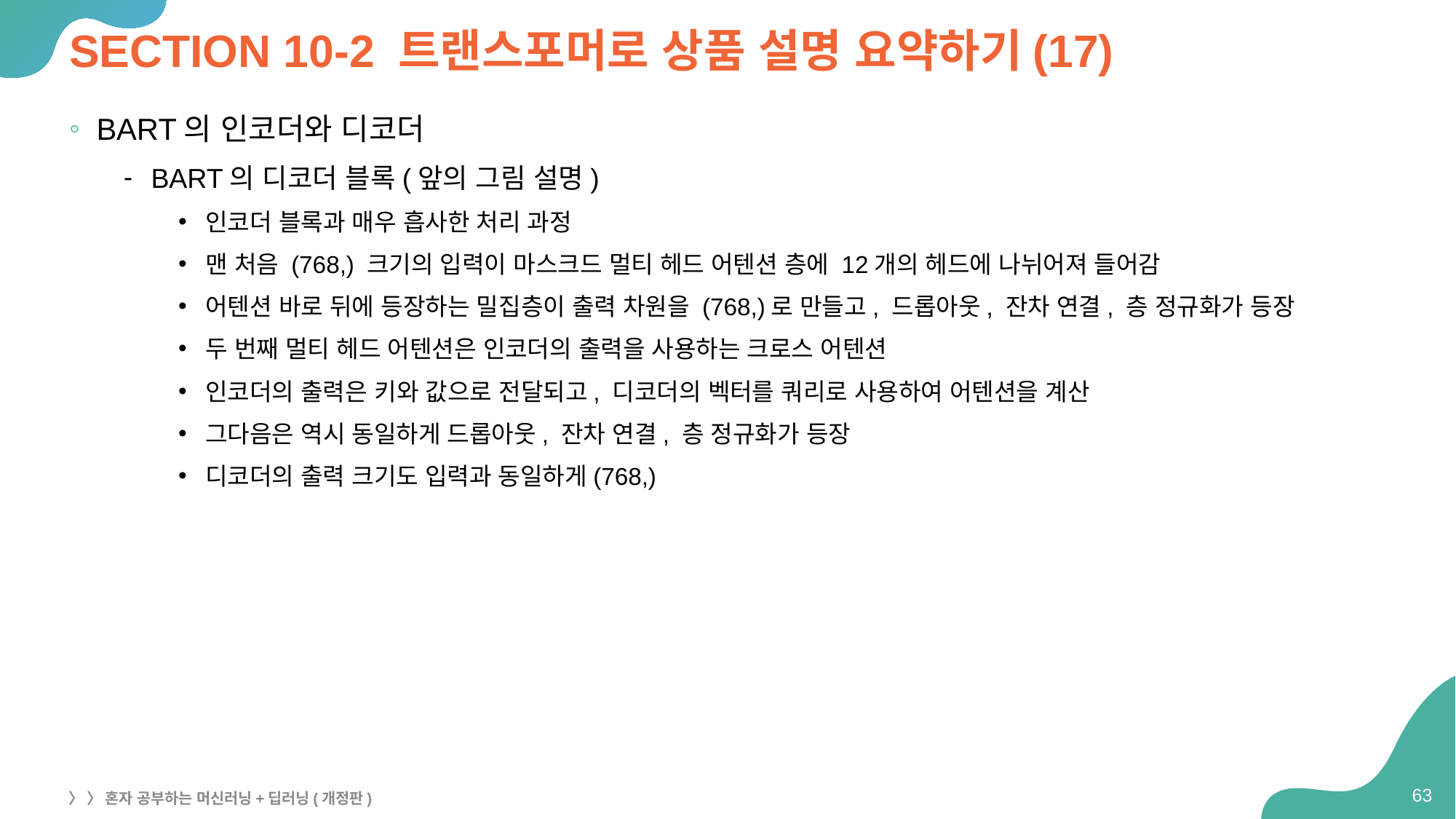

# SECTION 10-2 트랜스포머로 상품 설명 요약하기(17)
BART의 인코더와 디코더
BART의 디코더 블록(앞의 그림 설명)
인코더 블록과 매우 흡사한 처리 과정
맨 처음 (768,) 크기의 입력이 마스크드 멀티 헤드 어텐션 층에 12개의 헤드에 나뉘어져 들어감
어텐션 바로 뒤에 등장하는 밀집층이 출력 차원을 (768,)로 만들고, 드롭아웃, 잔차 연결, 층 정규화가 등장
두 번째 멀티 헤드 어텐션은 인코더의 출력을 사용하는 크로스 어텐션
인코더의 출력은 키와 값으로 전달되고, 디코더의 벡터를 쿼리로 사용하여 어텐션을 계산
그다음은 역시 동일하게 드롭아웃, 잔차 연결, 층 정규화가 등장
디코더의 출력 크기도 입력과 동일하게(768,)
63
〉 〉 혼자 공부하는 머신러닝+딥러닝(개정판)